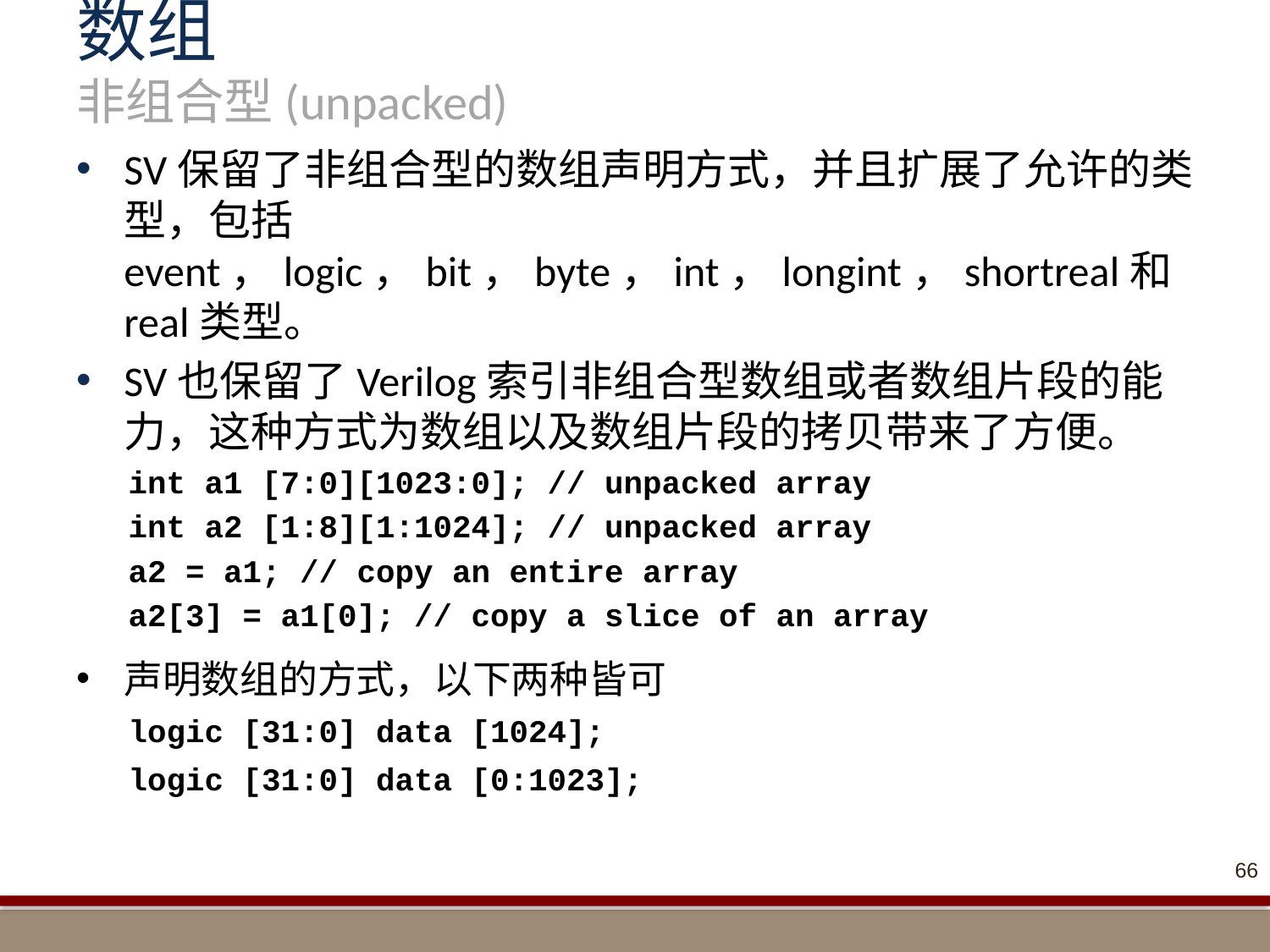

# 数组 非组合型(unpacked)
SV保留了非组合型的数组声明方式，并且扩展了允许的类型，包括event，logic，bit，byte，int，longint，shortreal和real类型。
SV也保留了Verilog索引非组合型数组或者数组片段的能力，这种方式为数组以及数组片段的拷贝带来了方便。
int a1 [7:0][1023:0]; // unpacked array
int a2 [1:8][1:1024]; // unpacked array
a2 = a1; // copy an entire array
a2[3] = a1[0]; // copy a slice of an array
声明数组的方式，以下两种皆可
logic [31:0] data [1024];
logic [31:0] data [0:1023];
66